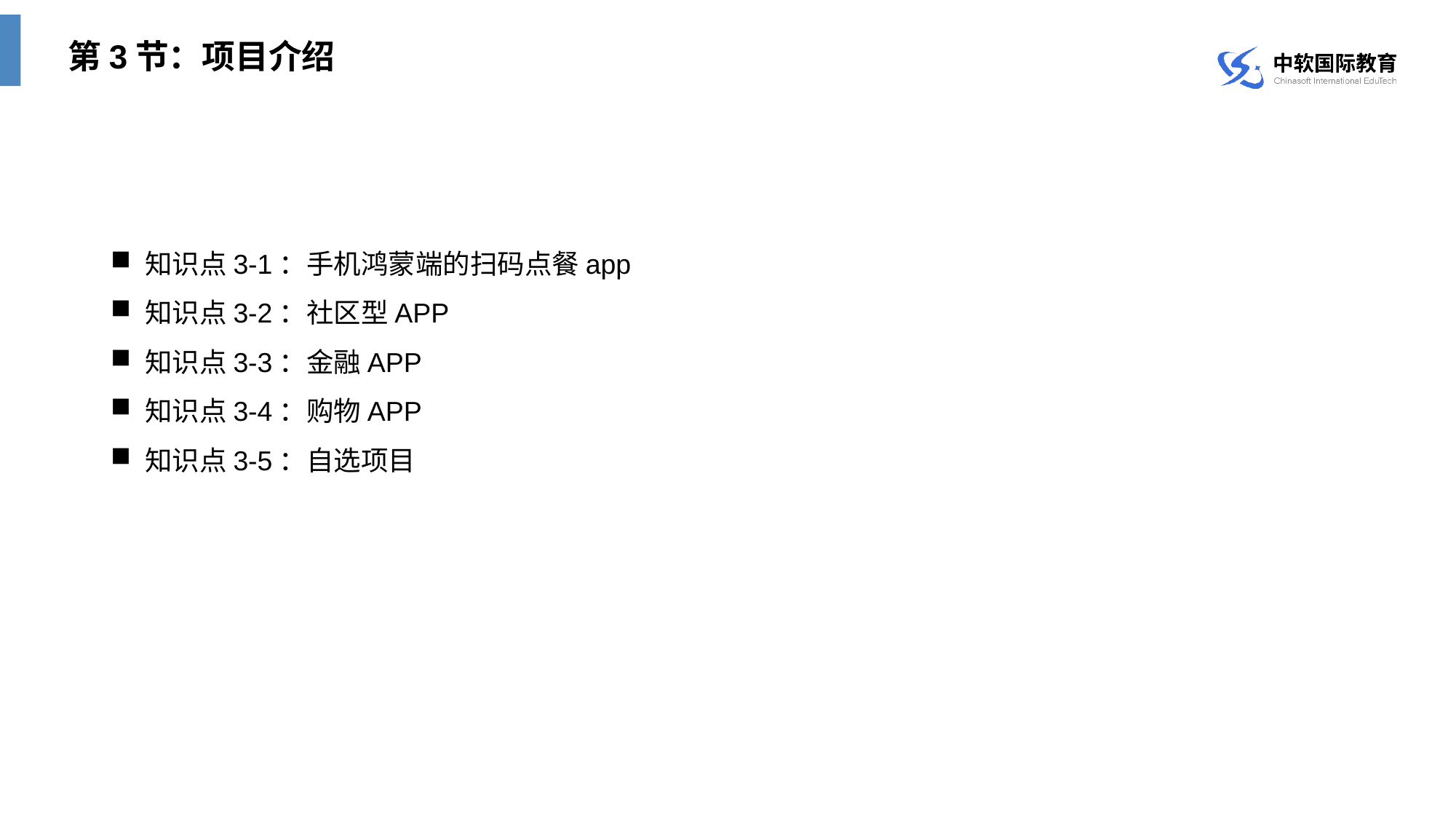

第3节：项目介绍

知识点3-1：手机鸿蒙端的扫码点餐app
知识点3-2：社区型APP
知识点3-3：金融APP
知识点3-4：购物APP
知识点3-5：自选项目